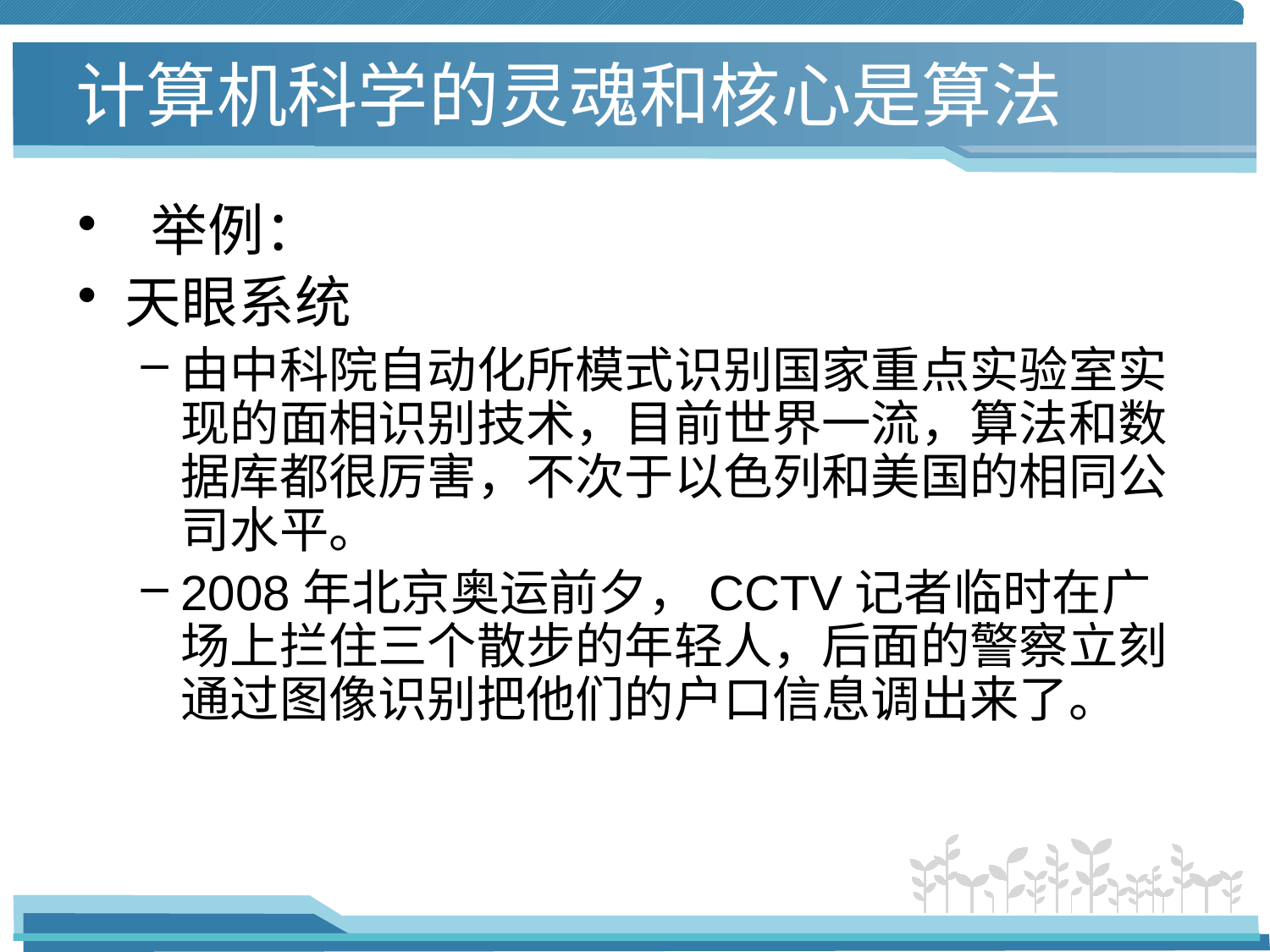

举例：
天眼系统
由中科院自动化所模式识别国家重点实验室实现的面相识别技术，目前世界一流，算法和数据库都很厉害，不次于以色列和美国的相同公司水平。
2008年北京奥运前夕，CCTV记者临时在广场上拦住三个散步的年轻人，后面的警察立刻通过图像识别​把他们的户口信息调出来了。
# 计算机科学的灵魂和核心是算法